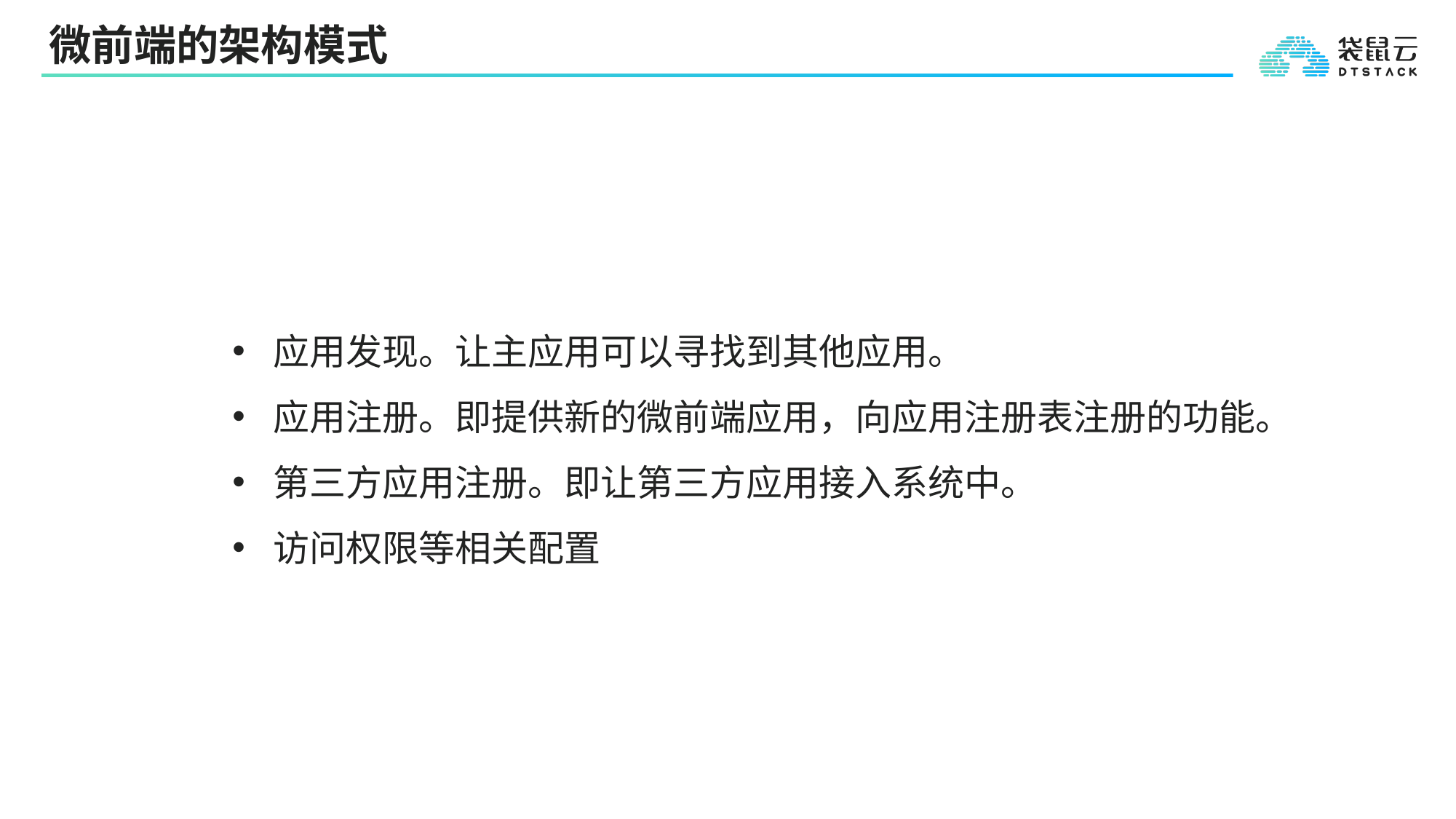

# 微前端的架构模式
应用发现。让主应用可以寻找到其他应用。
应用注册。即提供新的微前端应用，向应用注册表注册的功能。
第三方应用注册。即让第三方应用接入系统中。
访问权限等相关配置